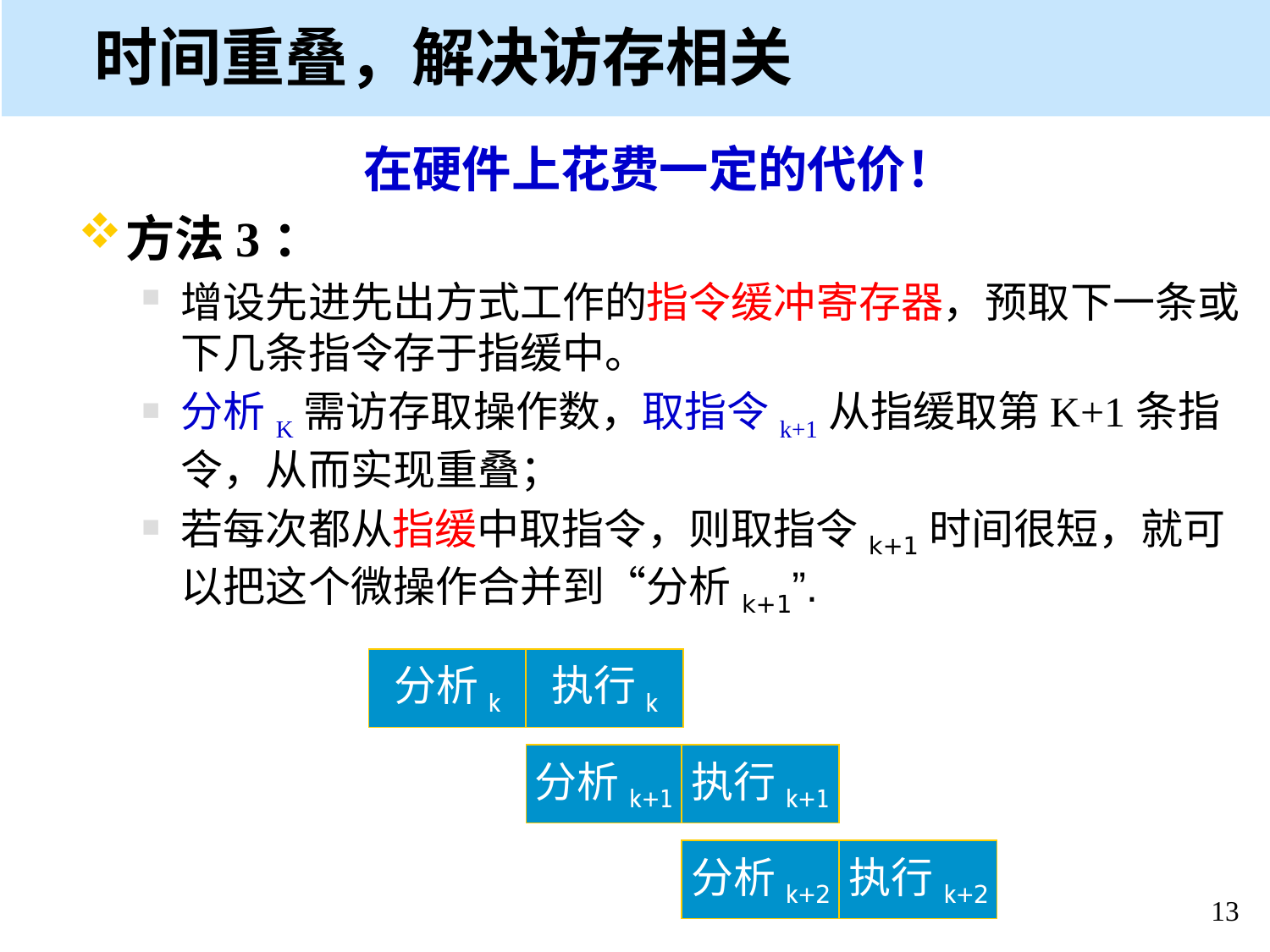

# 时间重叠，解决访存相关
在硬件上花费一定的代价！
方法3：
增设先进先出方式工作的指令缓冲寄存器，预取下一条或下几条指令存于指缓中。
分析K需访存取操作数，取指令k+1从指缓取第K+1条指令，从而实现重叠；
若每次都从指缓中取指令，则取指令k+1时间很短，就可以把这个微操作合并到“分析k+1”.
分析k
执行k
分析k+1
执行k+1
分析k+2
执行k+2